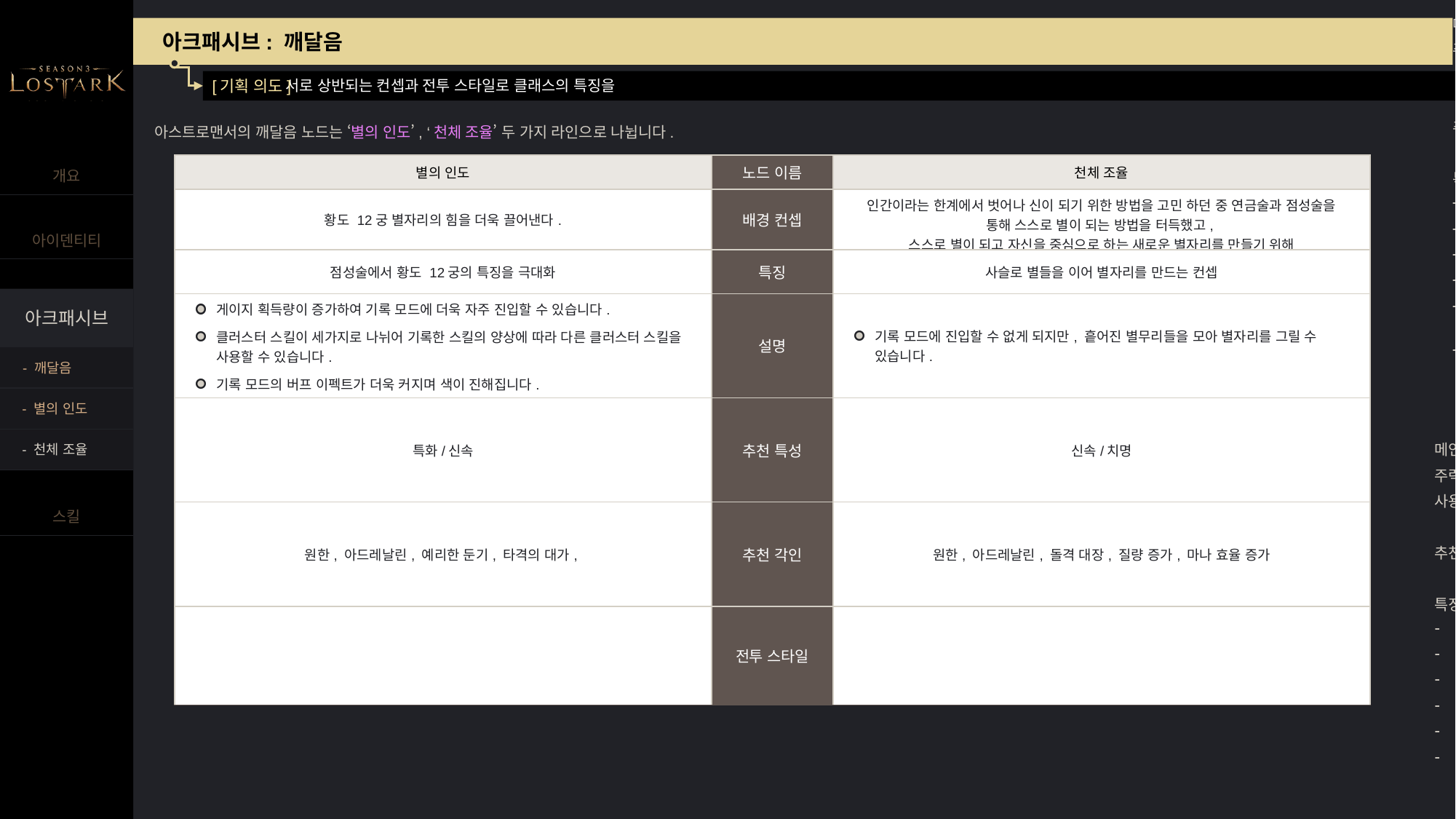

메인 특성 : 특화/치명
주력 스킬 : [별자리 스킬], 클러스터 스킬
사용 각인 : 아드,

추천 진화 4티어 노드 : 뭉특한 가시, 입식 타격가

특징:
치적 시너지
마나 소모량 적음
공이속 느림. 대신 이동 스킬이 있음.
아이덴티티 스킬 멸화/겁화 효율 높음
클러스터 스킬의 치명타 적중률이 높음.
뭉가 효율 100% 가능 (치적 119 – 자체 치적 시너지 포함)
별자리 스킬의 치명타 적중률은 soso.
뭉가 효율 100% 불가능 (치적 100 - 자체 치적 시너지 포함)

아크패시브: 깨달음

서로 상반되는 컨셉과 전투 스타일로 클래스의 특징을
[기획 의도]
아스트로맨서의 깨달음 노드는 ‘별의 인도’, ‘천체 조율’ 두 가지 라인으로 나뉩니다.
| 별의 인도 | 노드 이름 | 천체 조율 |
| --- | --- | --- |
| 황도 12궁 별자리의 힘을 더욱 끌어낸다. | 배경 컨셉 | 인간이라는 한계에서 벗어나 신이 되기 위한 방법을 고민 하던 중 연금술과 점성술을 통해 스스로 별이 되는 방법을 터득했고, 스스로 별이 되고 자신을 중심으로 하는 새로운 별자리를 만들기 위해 |
| 점성술에서 황도 12궁의 특징을 극대화 | 특징 | 사슬로 별들을 이어 별자리를 만드는 컨셉 |
| 게이지 획득량이 증가하여 기록 모드에 더욱 자주 진입할 수 있습니다. 클러스터 스킬이 세가지로 나뉘어 기록한 스킬의 양상에 따라 다른 클러스터 스킬을 사용할 수 있습니다. 기록 모드의 버프 이펙트가 더욱 커지며 색이 진해집니다. | 설명 | 기록 모드에 진입할 수 없게 되지만, 흩어진 별무리들을 모아 별자리를 그릴 수 있습니다. |
| 특화/신속 | 추천 특성 | 신속/치명 |
| 원한, 아드레날린, 예리한 둔기, 타격의 대가, | 추천 각인 | 원한, 아드레날린, 돌격 대장, 질량 증가, 마나 효율 증가 |
|  | 전투 스타일 |  |
- 깨달음
- 별의 인도
- 천체 조율
메인 특성 : 신속, 치명
주력 스킬 : [현상 스킬] 70% / [별자리 스킬] 30%
사용 각인 : 아드, 마나 효율 증가, 돌격대장, 질량 증가 등

추천 진화 4티어 노드 : 뭉특한 가시(극치), 음속 돌파(극신), 마나 용광로(반반)

특징:
치적 시너지
마나 회복이 가능함.
신속과 치명의 적절한 조합 (극신or극치는 지양)
고치명 : 뭉가 (한 사이클이 강력함)
고신속: 마용 등 (사이클이 자주 돌아음)
취향 껏 특성 수치 선택